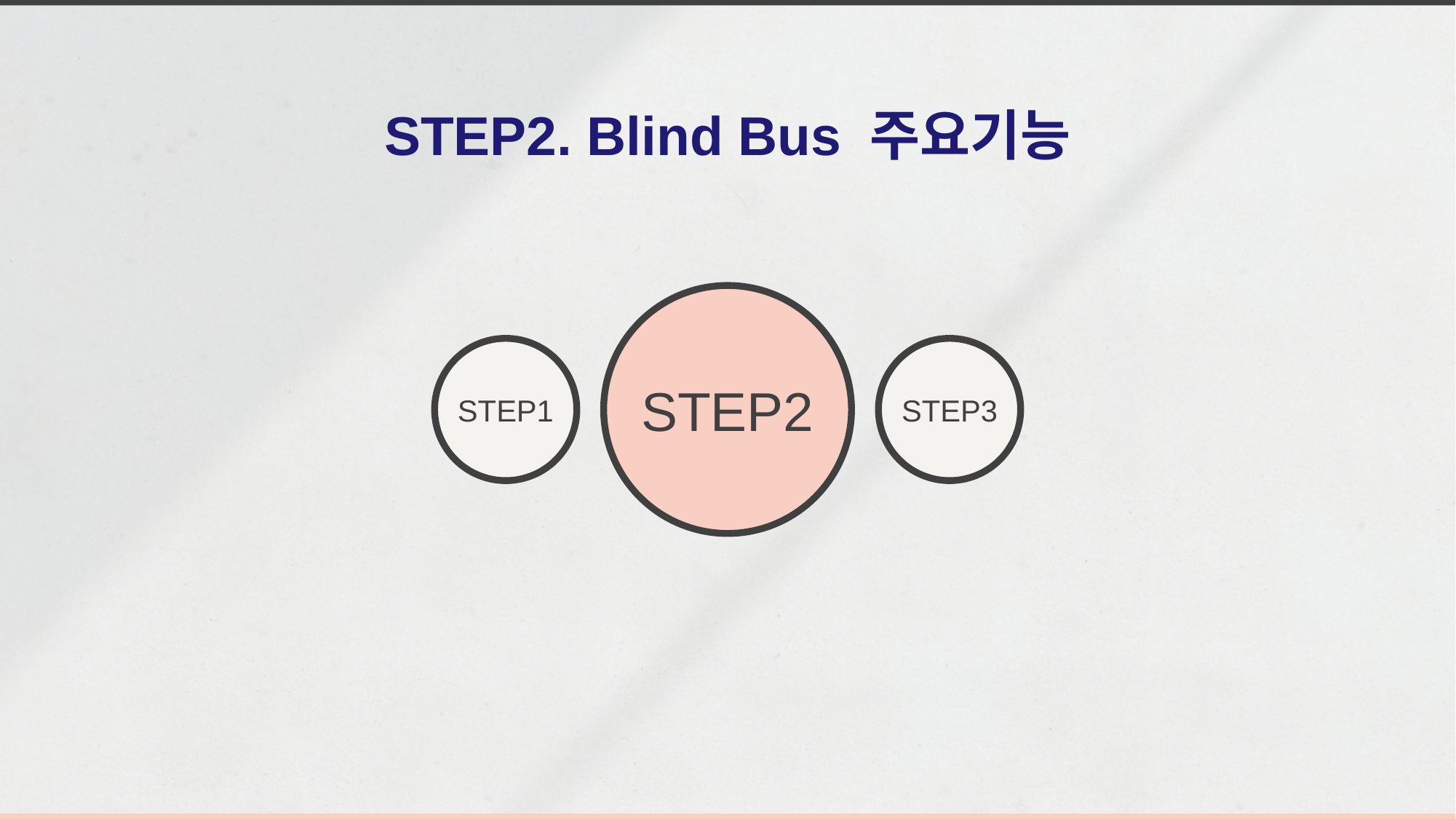

STEP2. Blind Bus 주요기능

STEP1
STEP2
STEP3